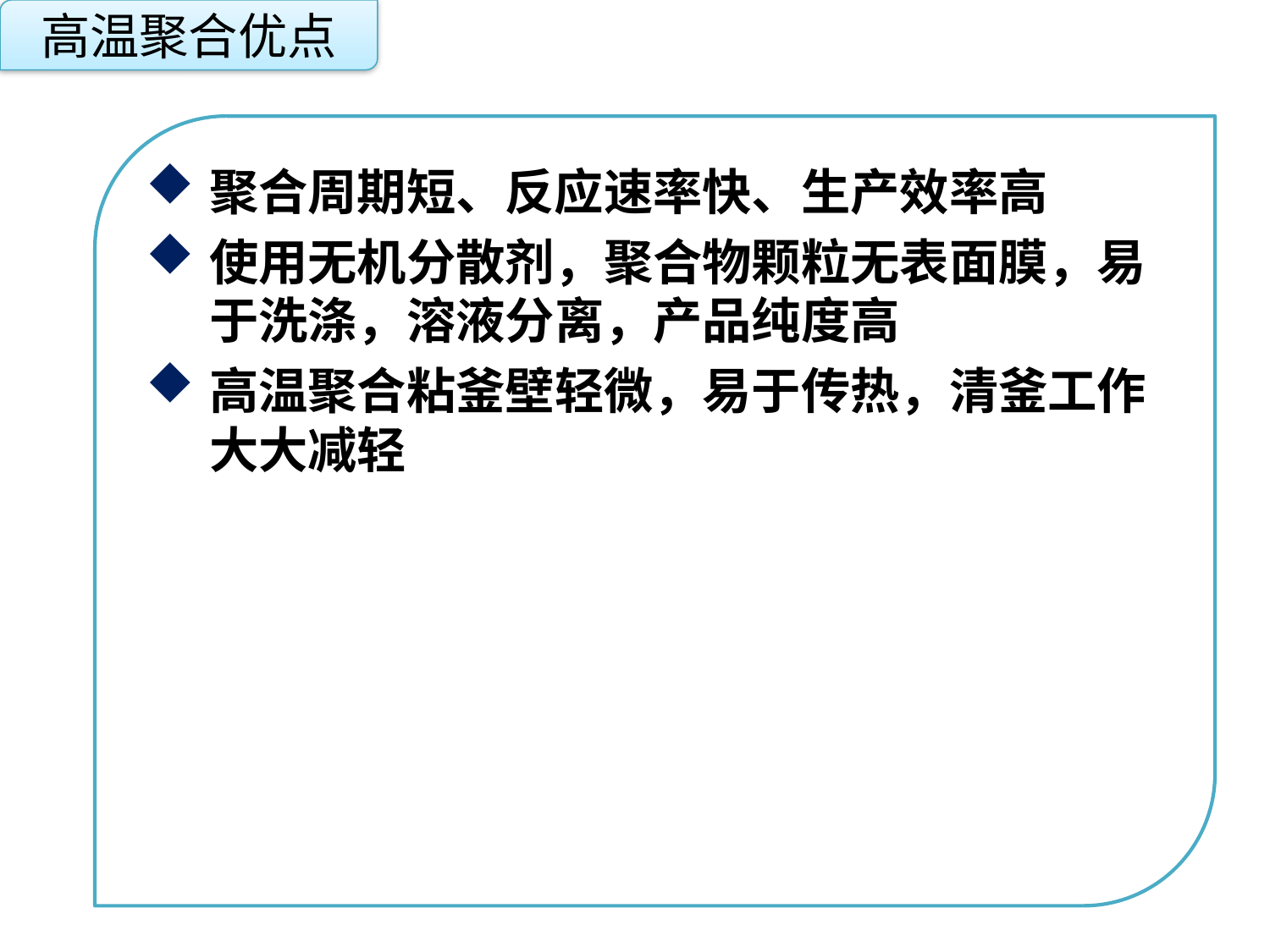

高温聚合优点
聚合周期短、反应速率快、生产效率高
使用无机分散剂，聚合物颗粒无表面膜，易于洗涤，溶液分离，产品纯度高
高温聚合粘釜壁轻微，易于传热，清釜工作大大减轻
点击添加文本
点击添加文本
点击添加文本
点击添加文本